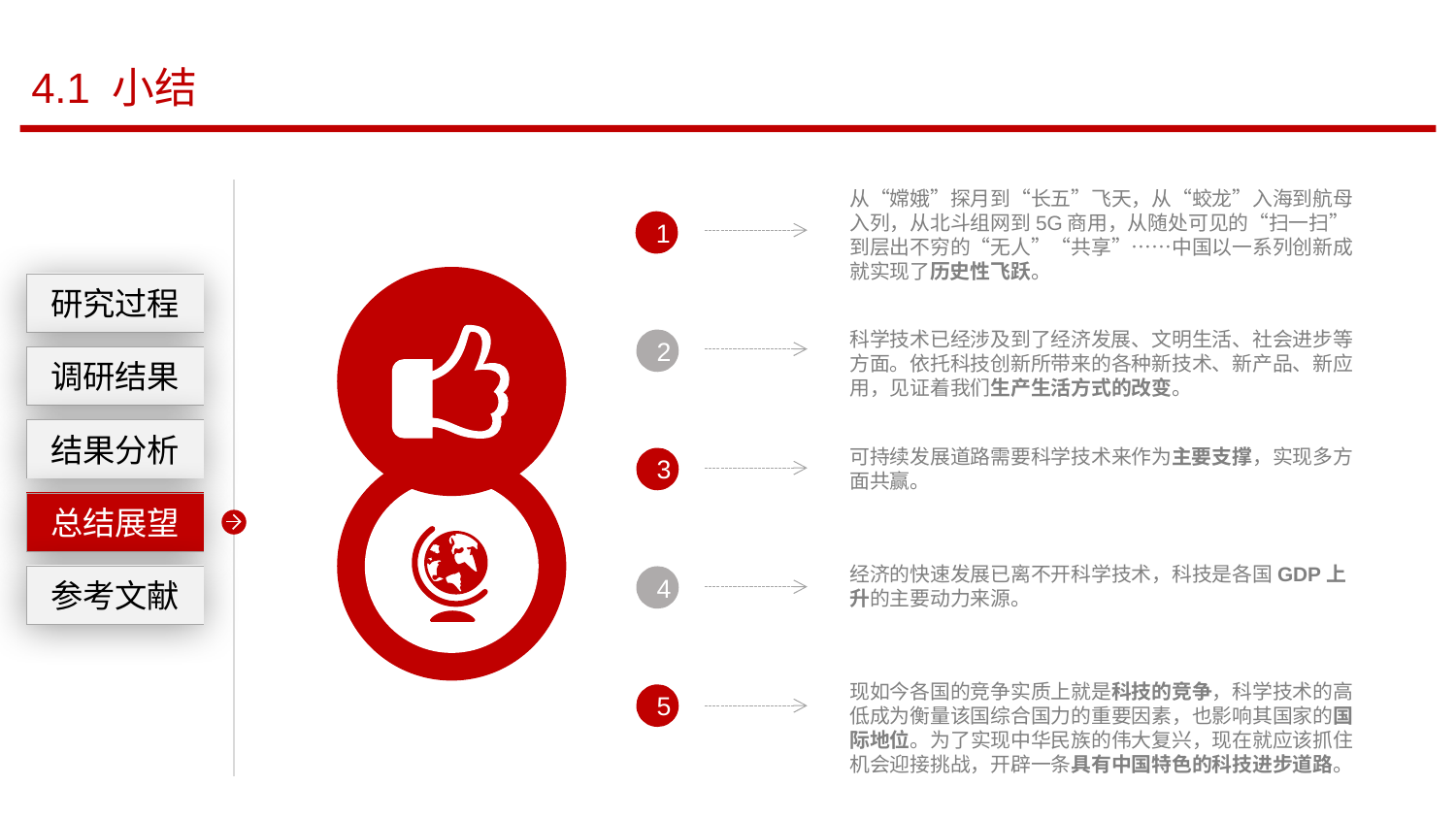

4.1 小结

从“嫦娥”探月到“长五”飞天，从“蛟龙”入海到航母入列，从北斗组网到5G商用，从随处可见的“扫一扫”到层出不穷的“无人”“共享”……中国以一系列创新成就实现了历史性飞跃。
1

研究过程
科学技术已经涉及到了经济发展、文明生活、社会进步等方面。依托科技创新所带来的各种新技术、新产品、新应用，见证着我们生产生活方式的改变。
2
调研结果
结果分析
可持续发展道路需要科学技术来作为主要支撑，实现多方面共赢。
3

总结展望

经济的快速发展已离不开科学技术，科技是各国GDP上升的主要动力来源。
参考文献
4
现如今各国的竞争实质上就是科技的竞争，科学技术的高低成为衡量该国综合国力的重要因素，也影响其国家的国际地位。为了实现中华民族的伟大复兴，现在就应该抓住机会迎接挑战，开辟一条具有中国特色的科技进步道路。
5